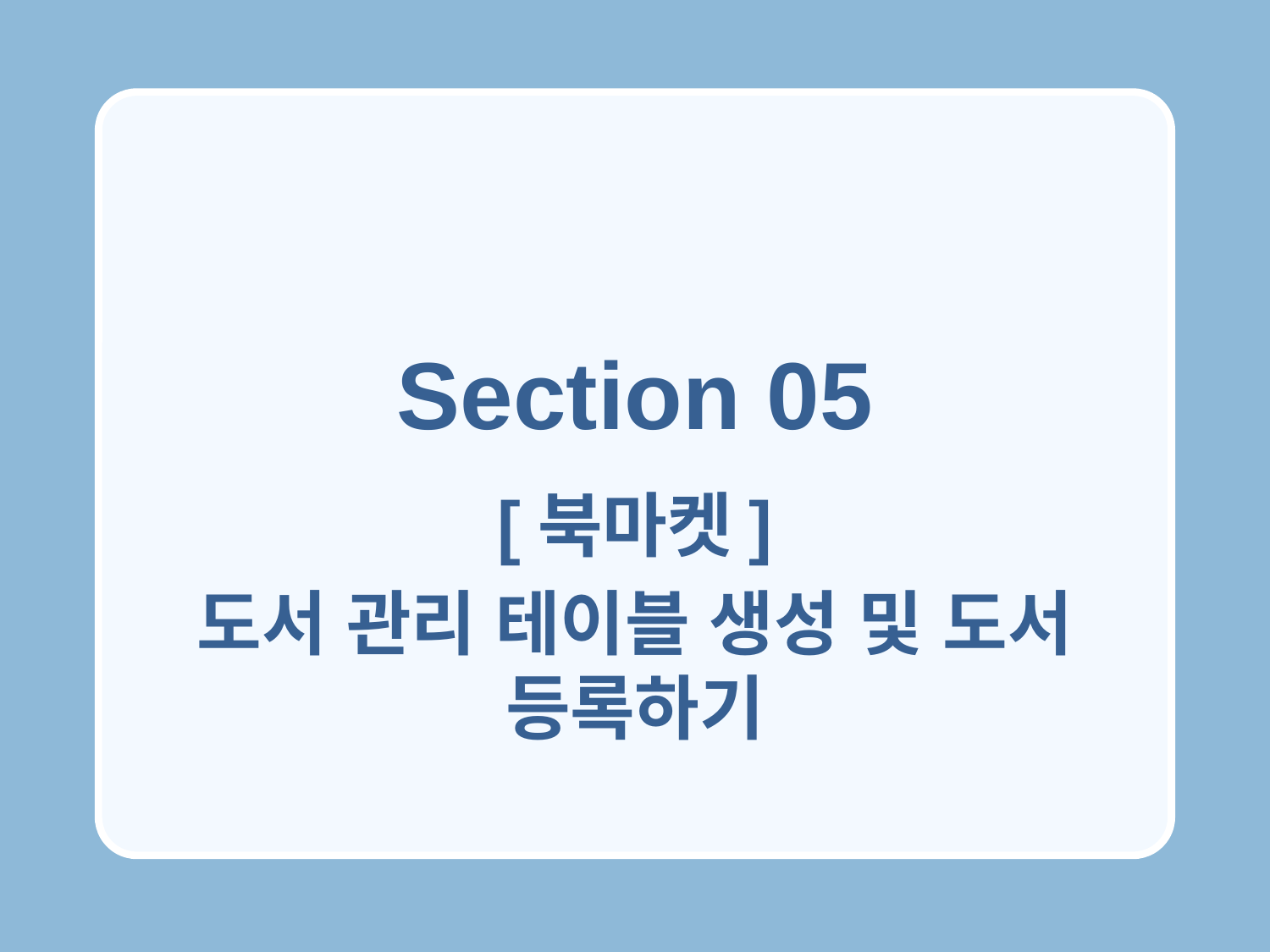

Section 05
[북마켓]
도서 관리 테이블 생성 및 도서 등록하기